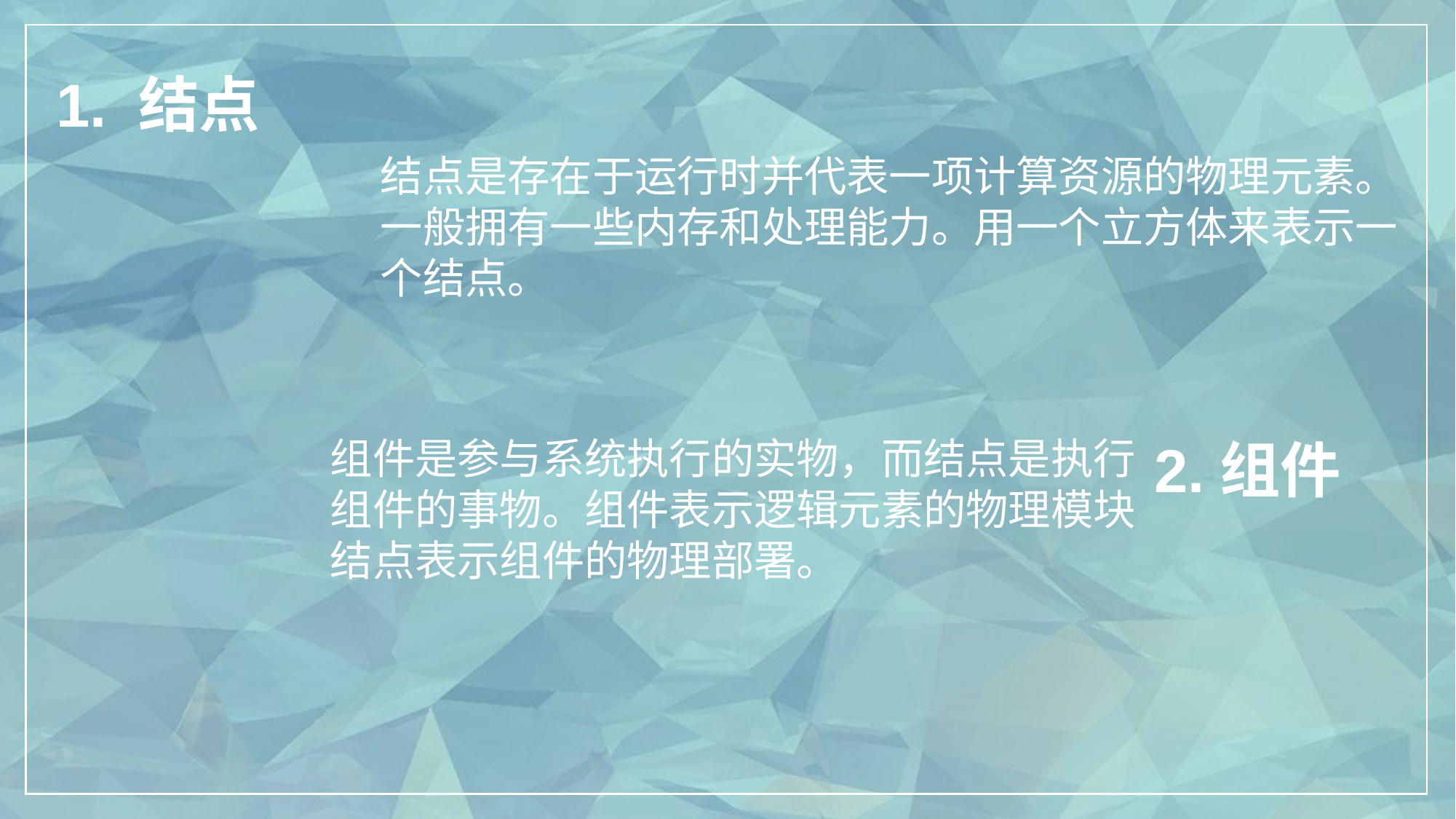

1. 结点

结点是存在于运行时并代表一项计算资源的物理元素。
一般拥有一些内存和处理能力。用一个立方体来表示一
个结点。
组件是参与系统执行的实物，而结点是执行
组件的事物。组件表示逻辑元素的物理模块
结点表示组件的物理部署。
2.组件